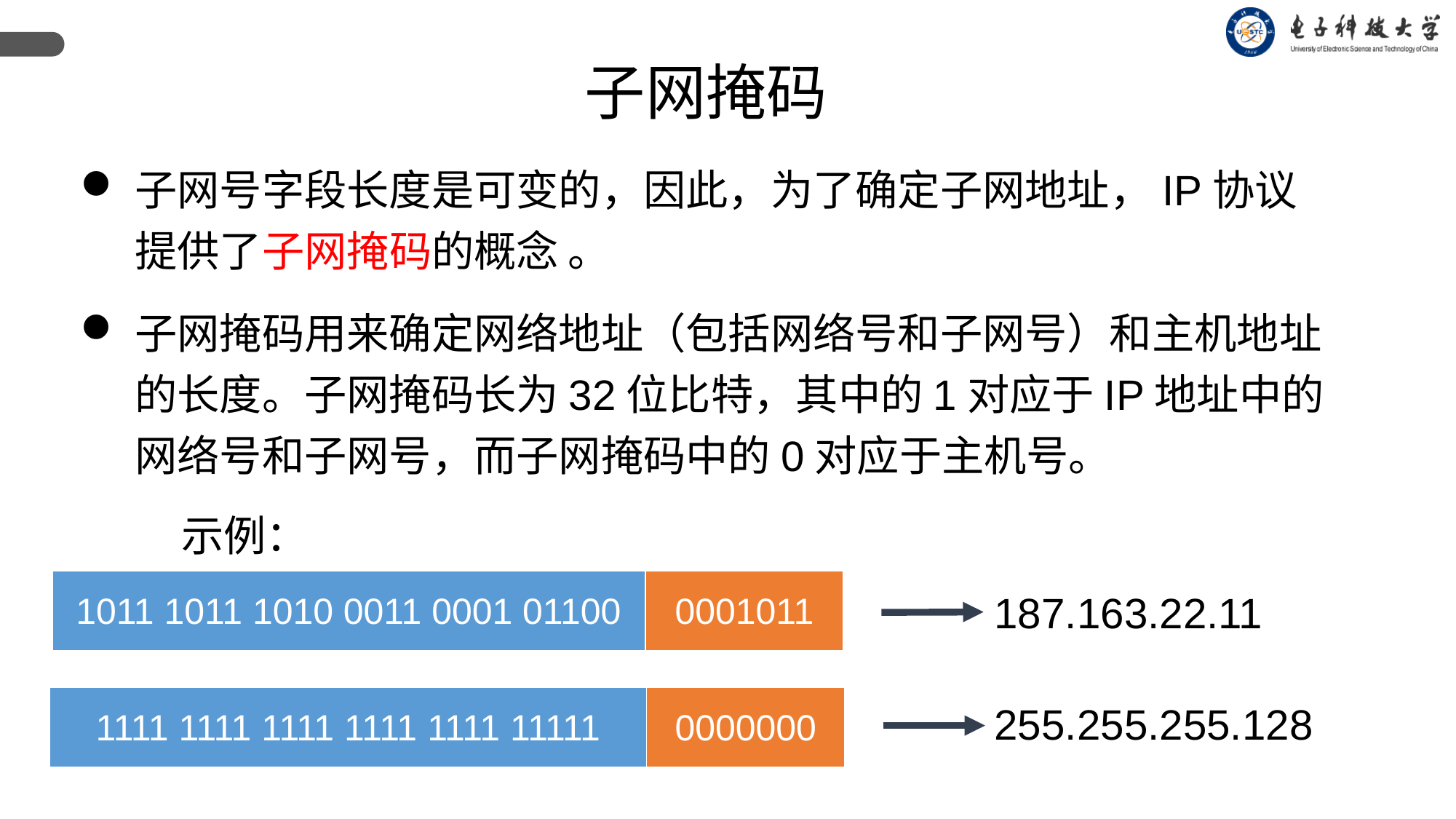

子网掩码
子网号字段长度是可变的，因此，为了确定子网地址，IP协议提供了子网掩码的概念 。
子网掩码用来确定网络地址（包括网络号和子网号）和主机地址的长度。子网掩码长为32位比特，其中的1对应于IP地址中的网络号和子网号，而子网掩码中的0对应于主机号。
示例：
| ‭1011 1011 1010 0011 0001 01100‬ | 0001011 |
| --- | --- |
187.163.22.11
| 1111 1111 1111 1111 1111 11111 | 0000000 |
| --- | --- |
255.255.255.128